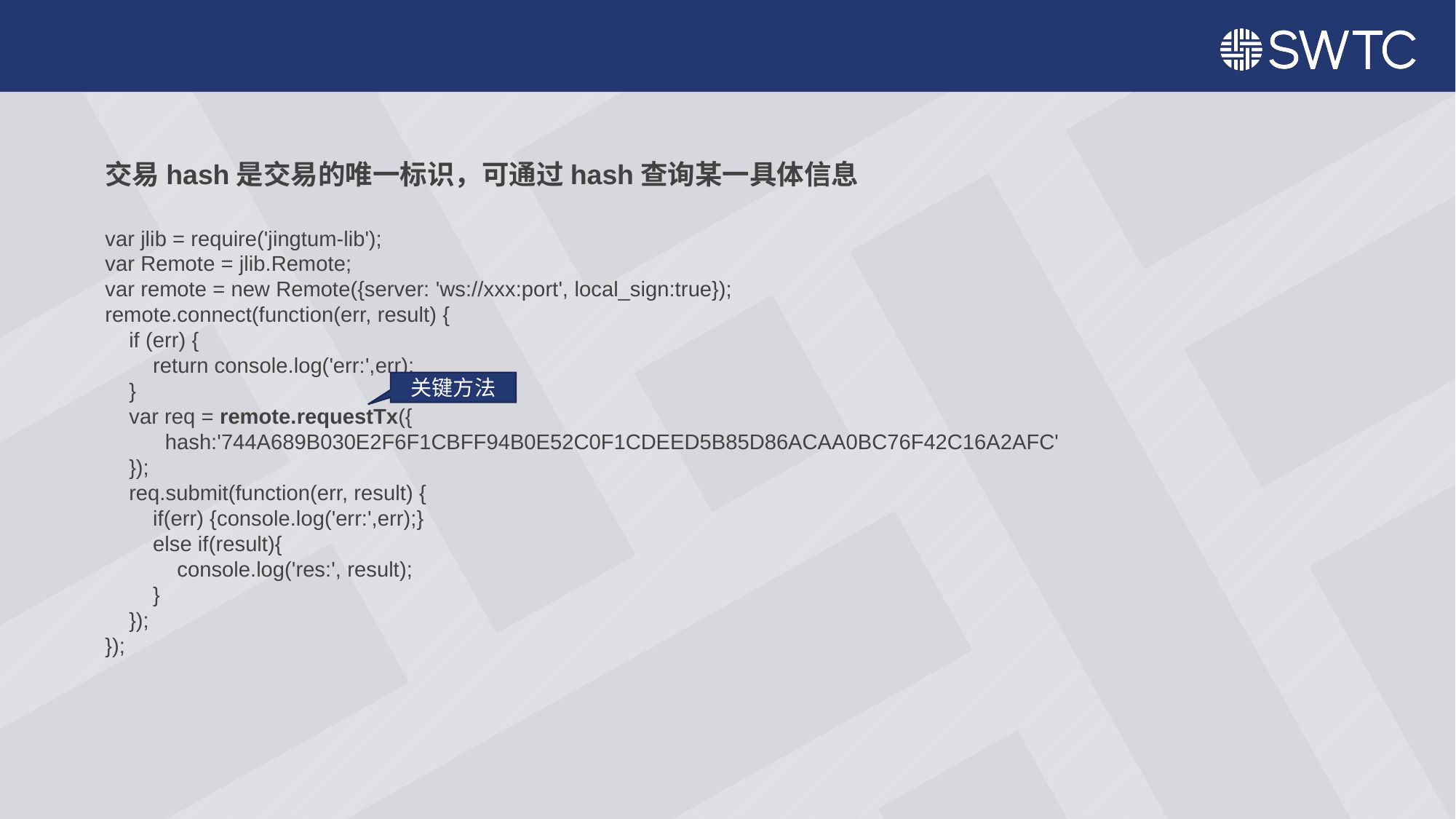

交易hash是交易的唯一标识，可通过hash查询某一具体信息
var jlib = require('jingtum-lib');
var Remote = jlib.Remote;
var remote = new Remote({server: 'ws://xxx:port', local_sign:true});
remote.connect(function(err, result) {
    if (err) {
        return console.log('err:',err);
    }
    var req = remote.requestTx({
          hash:'744A689B030E2F6F1CBFF94B0E52C0F1CDEED5B85D86ACAA0BC76F42C16A2AFC'
    });
    req.submit(function(err, result) {
        if(err) {console.log('err:',err);}
        else if(result){
            console.log('res:', result);
        }
    });
});
关键方法